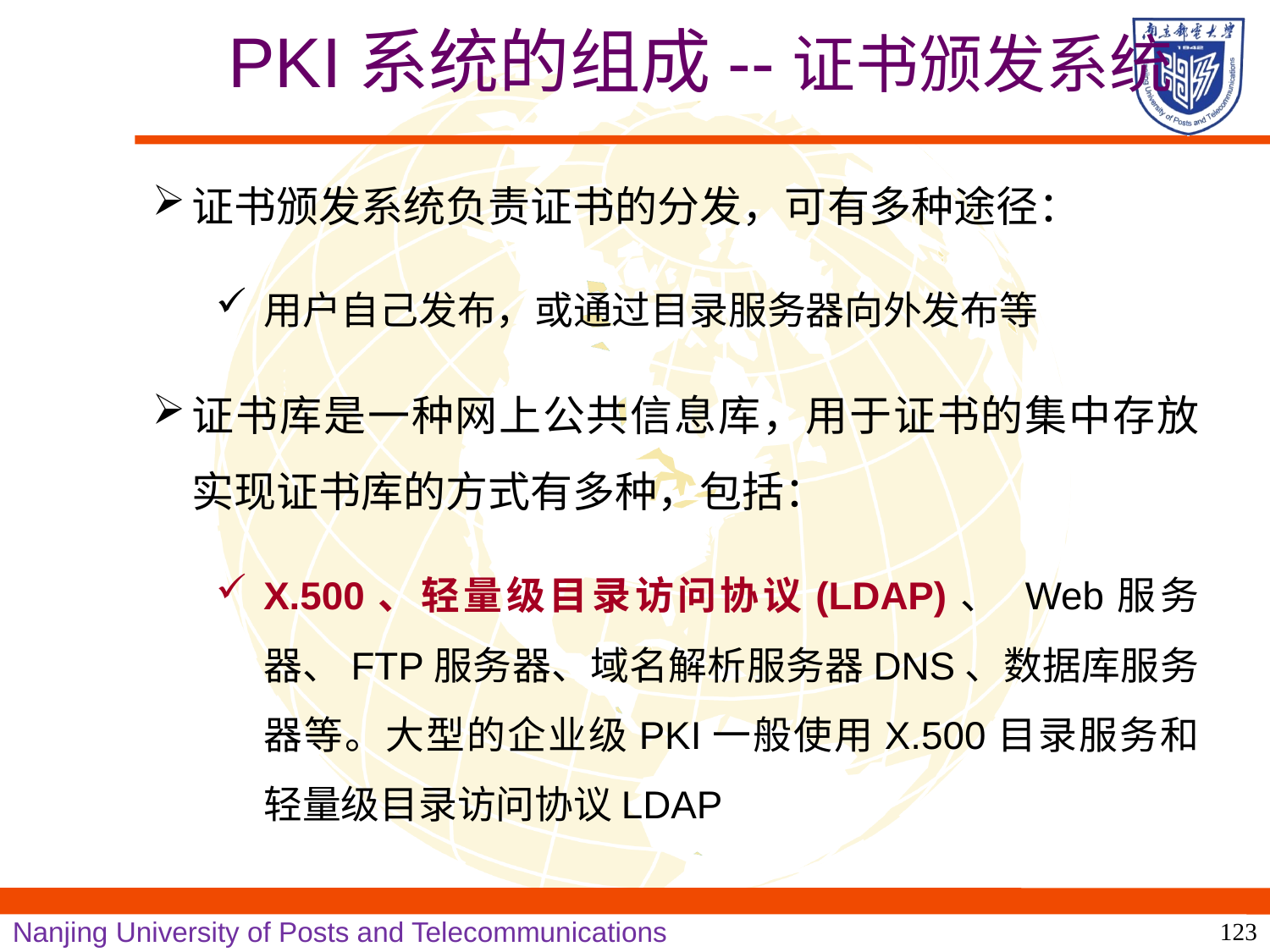

PKI系统的组成--证书颁发系统
证书颁发系统负责证书的分发，可有多种途径：
用户自己发布，或通过目录服务器向外发布等
证书库是一种网上公共信息库，用于证书的集中存放实现证书库的方式有多种，包括：
X.500、轻量级目录访问协议(LDAP)、 Web服务器、FTP服务器、域名解析服务器DNS、数据库服务器等。大型的企业级PKI一般使用X.500目录服务和轻量级目录访问协议LDAP
123